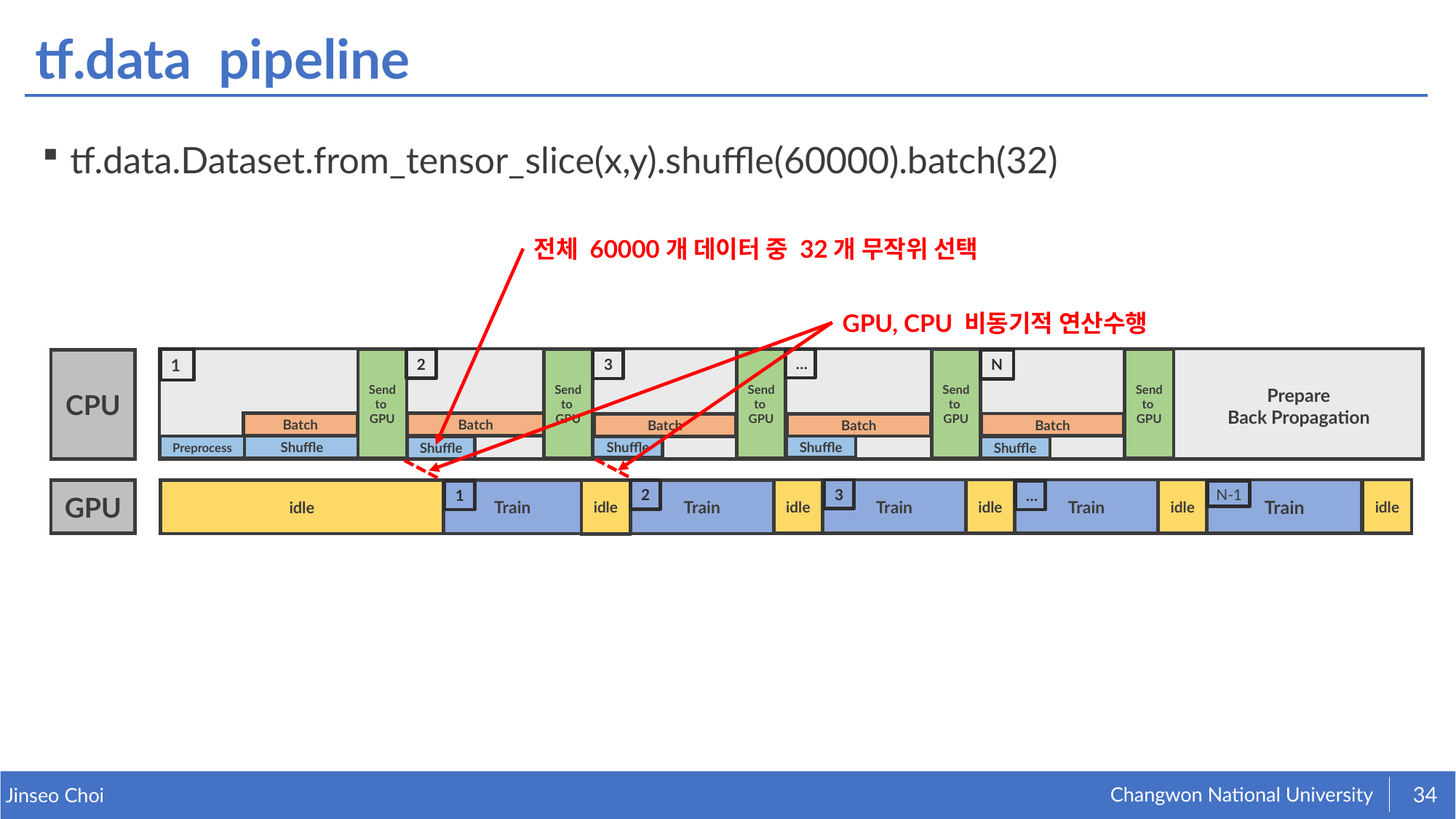

# tf.data  pipeline
tf.data.Dataset.from_tensor_slice(x,y).shuffle(60000).batch(32)

전체 60000개 데이터 중 32개 무작위 선택
GPU, CPU 비동기적 연산수행

…
Send
to
GPU
Send
to
GPU
1
2
Send
to
GPU
Send
to
GPU
Send
to
GPU
3
N
CPU
Prepare
Back Propagation
Batch
Batch
Batch
Batch
Batch
Shuffle
Preprocess
Shuffle
Shuffle
Shuffle
Shuffle
idle
N-1
3
Train
Train
idle
Train
idle
idle
Train
idle
Train
idle
GPU
2

…
1
34